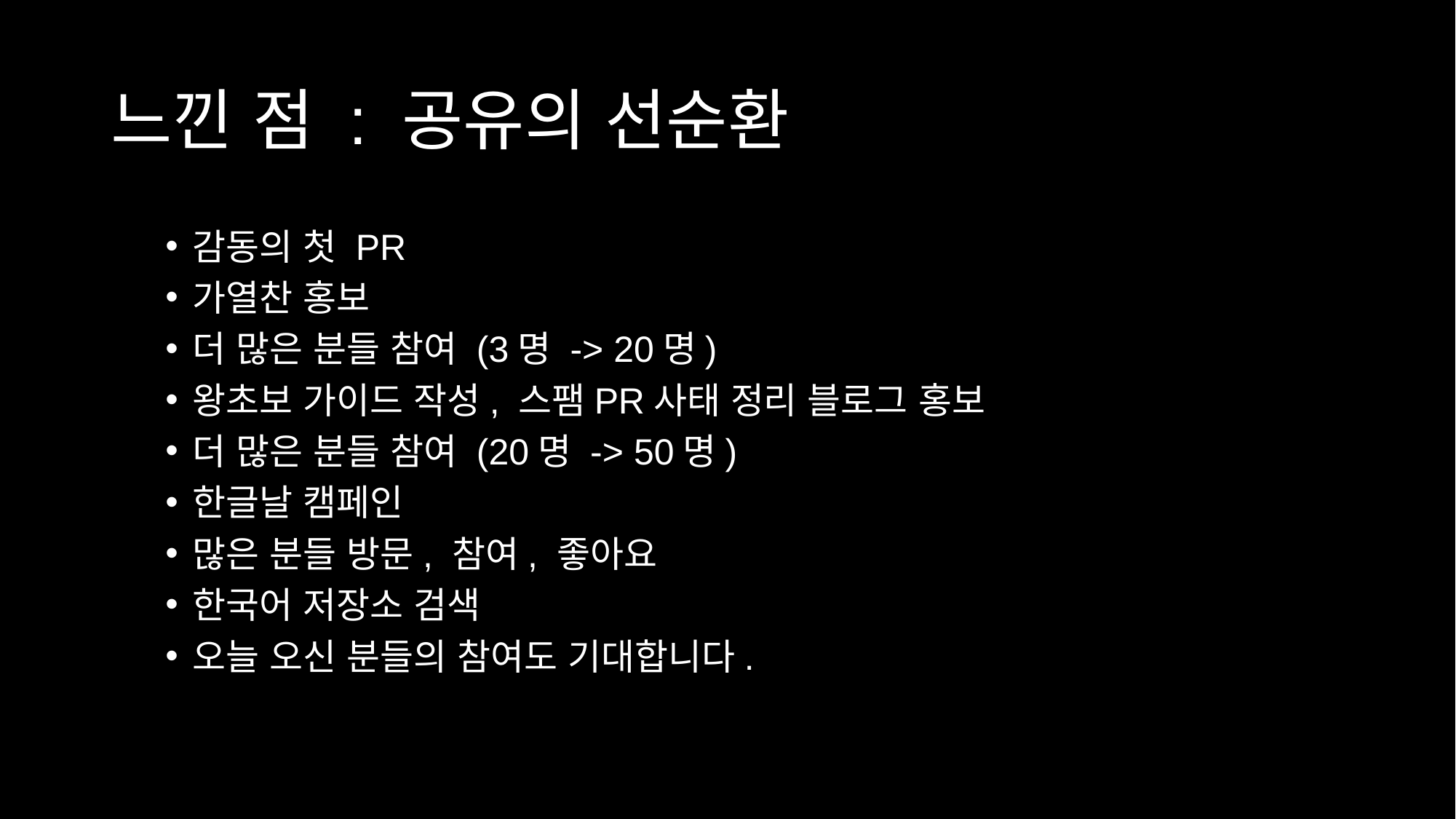

# 느낀 점 : 공유의 선순환
감동의 첫 PR
가열찬 홍보
더 많은 분들 참여 (3명 -> 20명)
왕초보 가이드 작성, 스팸PR사태 정리 블로그 홍보
더 많은 분들 참여 (20명 -> 50명)
한글날 캠페인
많은 분들 방문, 참여, 좋아요
한국어 저장소 검색
오늘 오신 분들의 참여도 기대합니다.